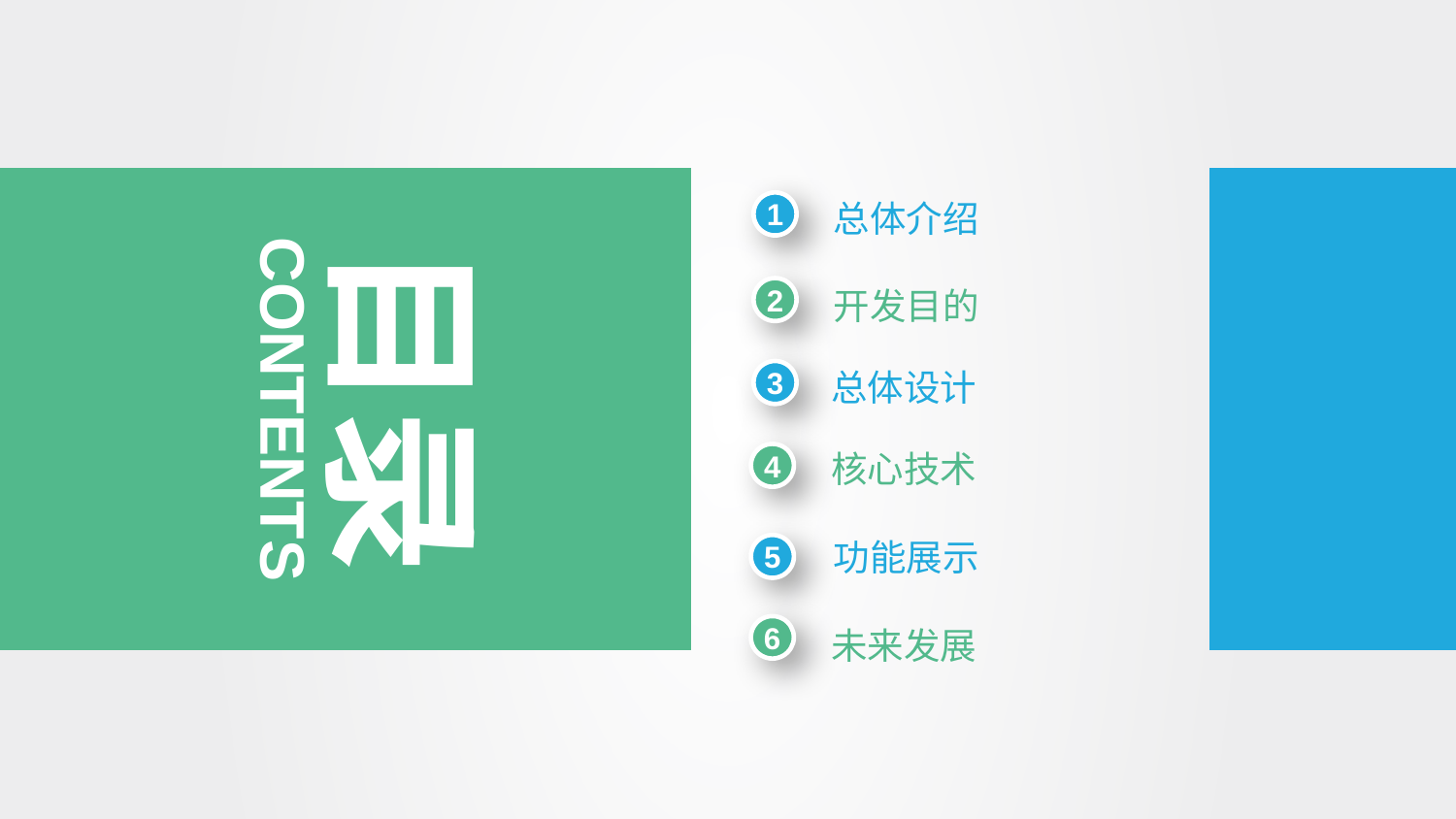

1
目录
总体介绍
2
开发目的
3
总体设计
CONTENTS
4
核心技术
功能展示
5
6
未来发展